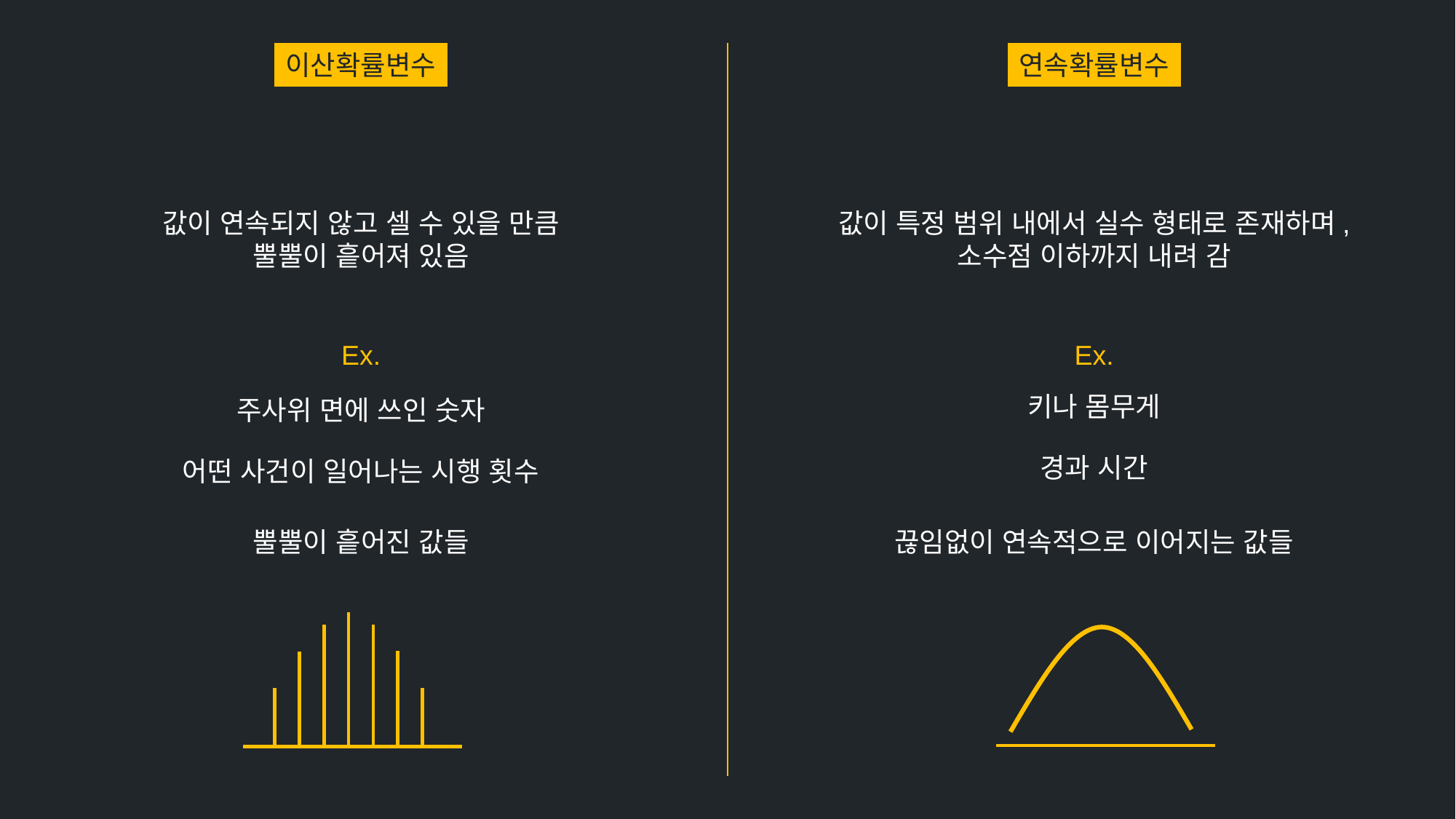

이산확률변수
연속확률변수
값이 특정 범위 내에서 실수 형태로 존재하며,
소수점 이하까지 내려 감
값이 연속되지 않고 셀 수 있을 만큼
뿔뿔이 흩어져 있음
Ex.
Ex.
키나 몸무게
주사위 면에 쓰인 숫자
경과 시간
어떤 사건이 일어나는 시행 횟수
뿔뿔이 흩어진 값들
끊임없이 연속적으로 이어지는 값들